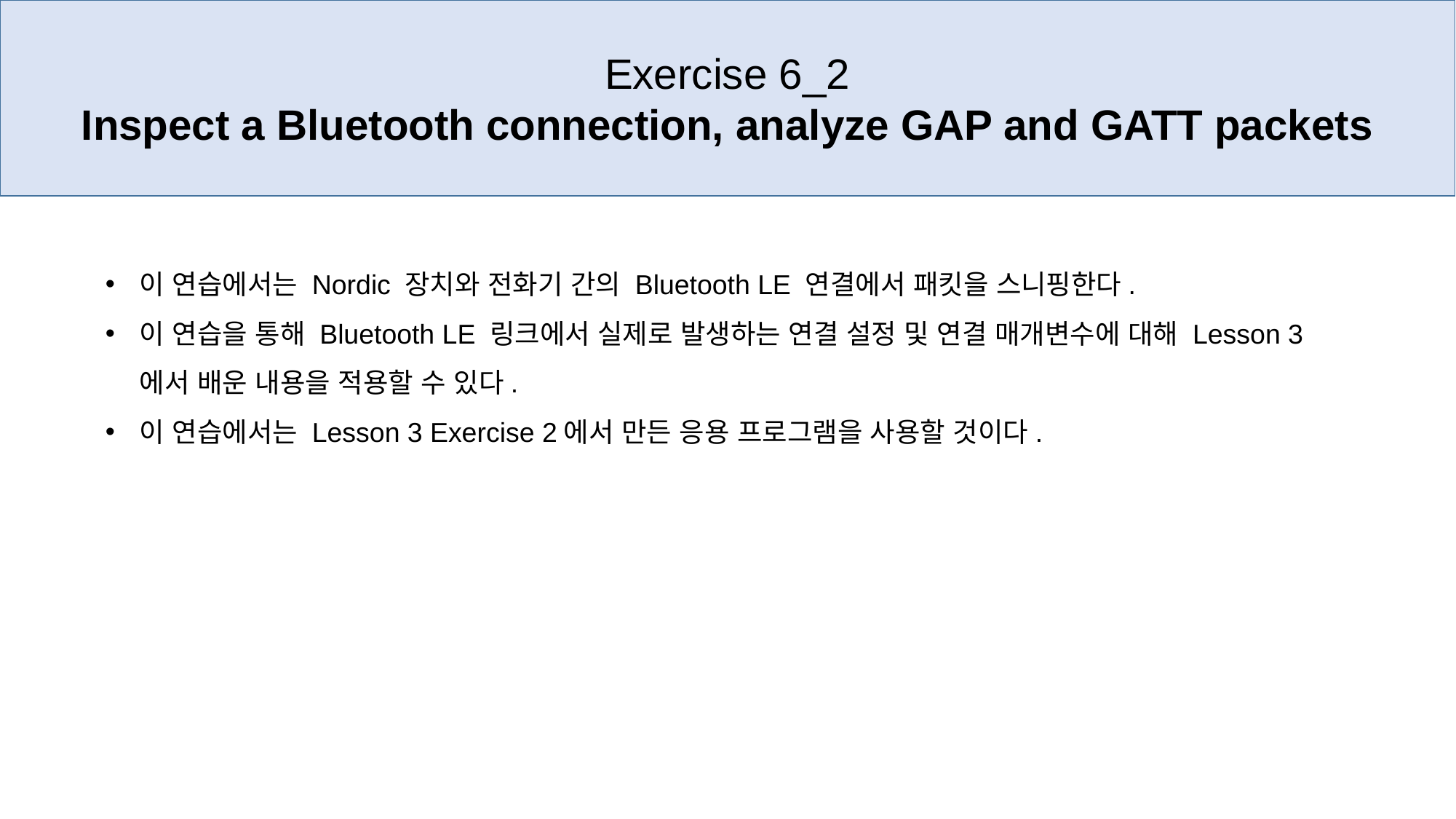

Exercise 6_2
Inspect a Bluetooth connection, analyze GAP and GATT packets
이 연습에서는 Nordic 장치와 전화기 간의 Bluetooth LE 연결에서 패킷을 스니핑한다.
이 연습을 통해 Bluetooth LE 링크에서 실제로 발생하는 연결 설정 및 연결 매개변수에 대해 Lesson 3에서 배운 내용을 적용할 수 있다.
이 연습에서는 Lesson 3 Exercise 2에서 만든 응용 프로그램을 사용할 것이다.